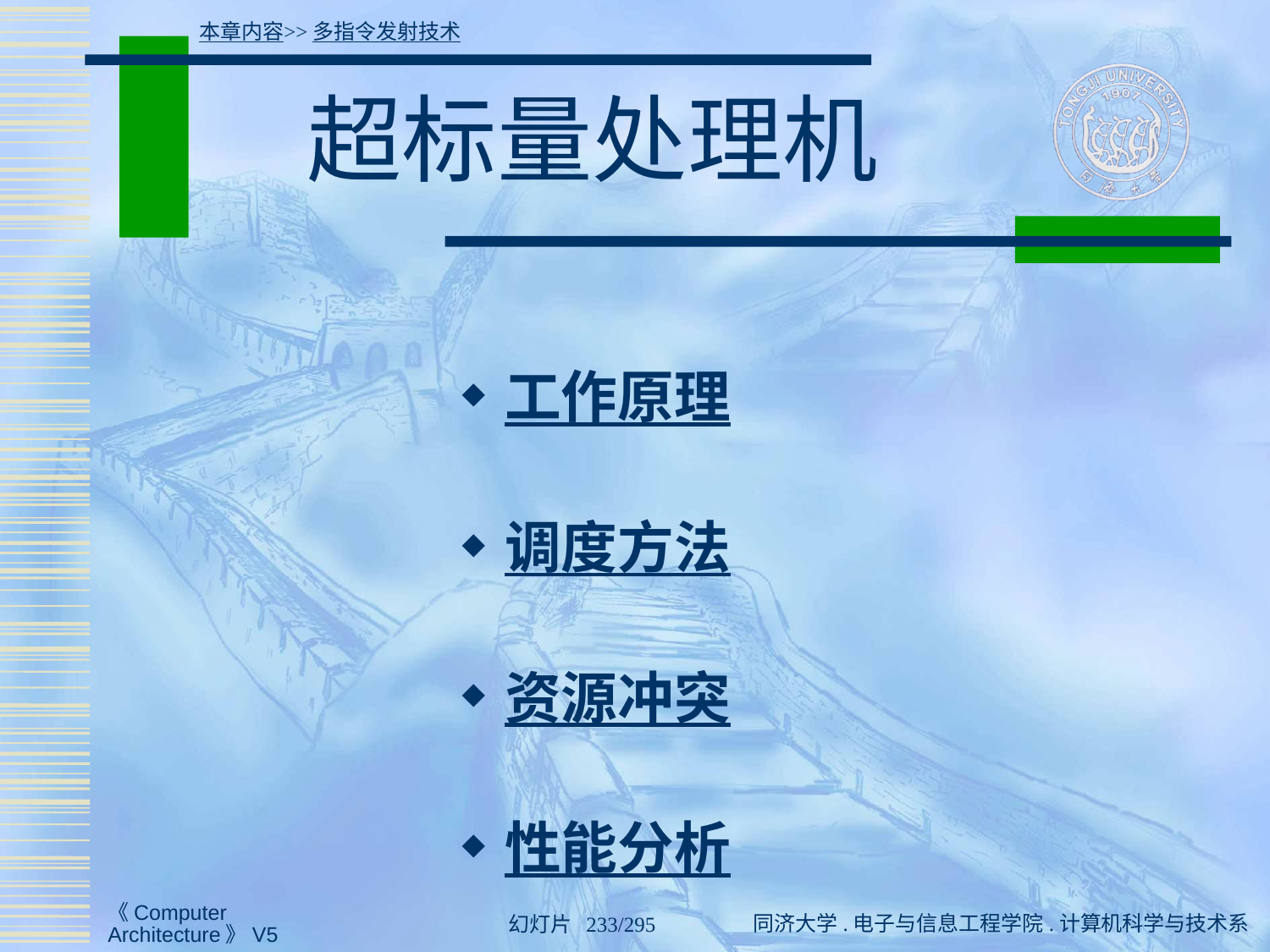

本章内容>>多指令发射技术
# 超标量处理机
工作原理
调度方法
资源冲突
性能分析